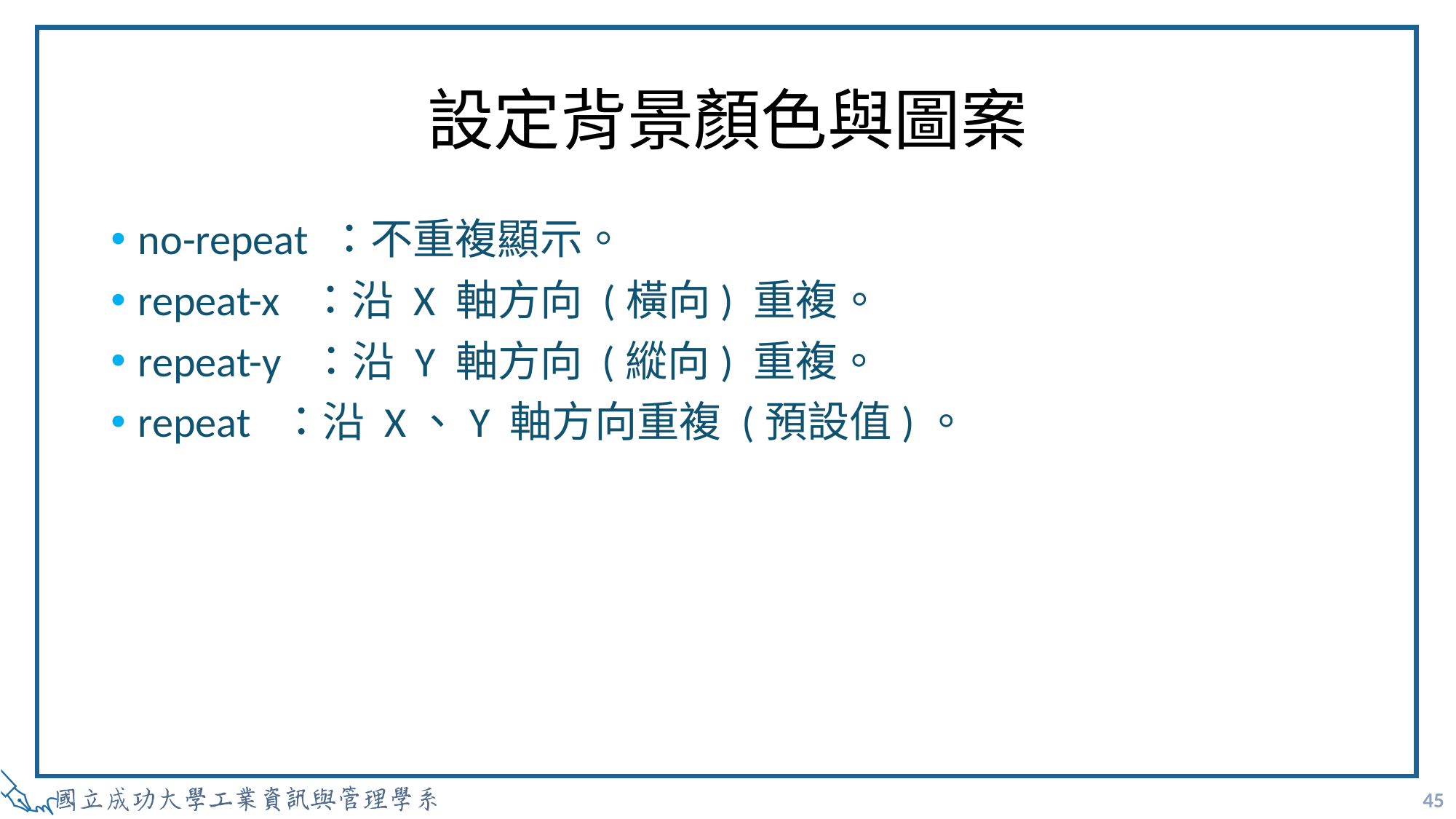

# 設定背景顏色與圖案
no-repeat ：不重複顯示。
repeat-x  ：沿 X 軸方向 (橫向) 重複。
repeat-y  ：沿 Y 軸方向 (縱向) 重複。
repeat  ：沿 X、Y 軸方向重複 (預設值)。

45